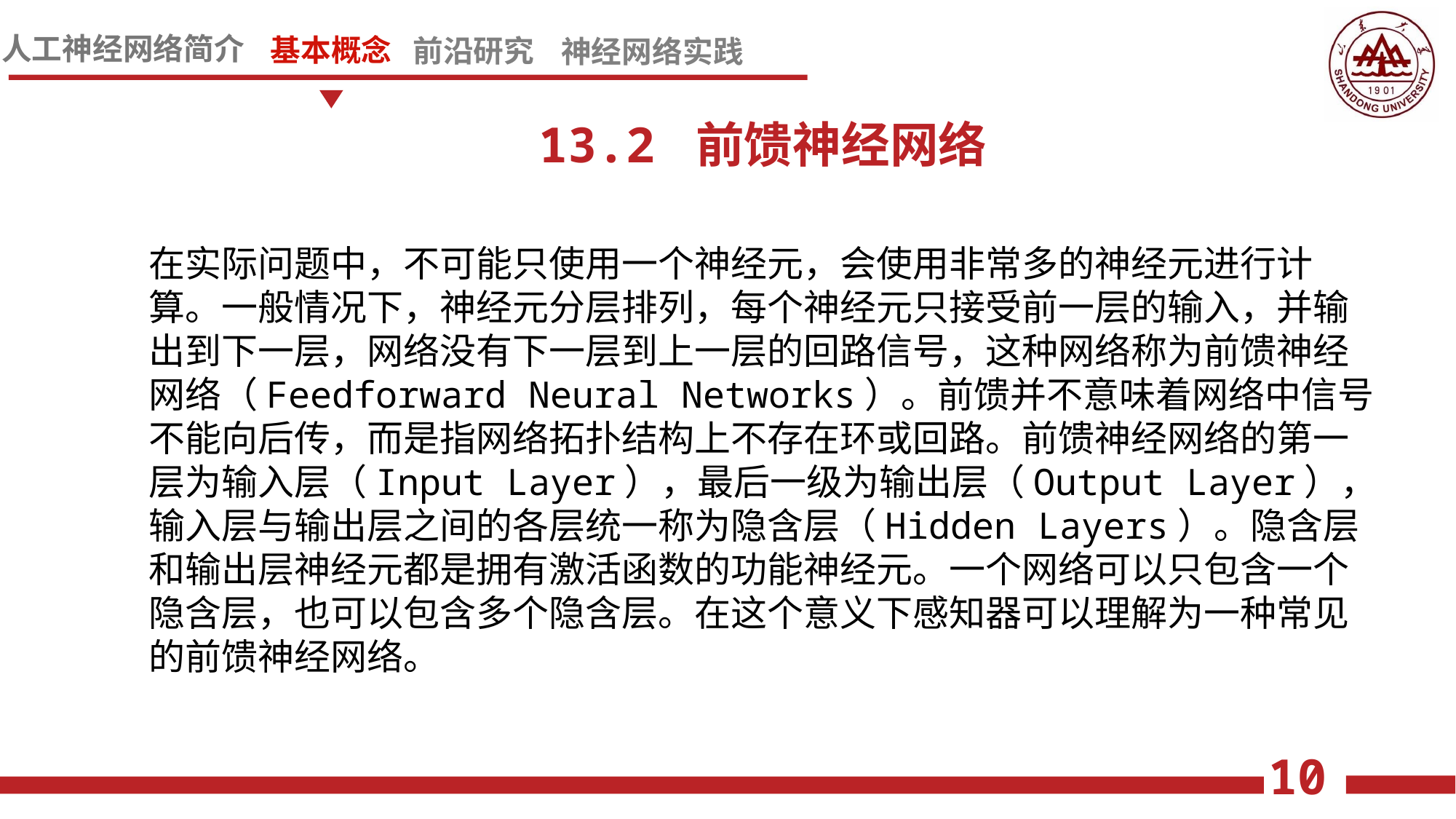

13.2 前馈神经网络
在实际问题中，不可能只使用一个神经元，会使用非常多的神经元进行计算。一般情况下，神经元分层排列，每个神经元只接受前一层的输入，并输出到下一层，网络没有下一层到上一层的回路信号，这种网络称为前馈神经网络（Feedforward Neural Networks）。前馈并不意味着网络中信号不能向后传，而是指网络拓扑结构上不存在环或回路。前馈神经网络的第一层为输入层（Input Layer），最后一级为输出层（Output Layer），输入层与输出层之间的各层统一称为隐含层（Hidden Layers）。隐含层和输出层神经元都是拥有激活函数的功能神经元。一个网络可以只包含一个隐含层，也可以包含多个隐含层。在这个意义下感知器可以理解为一种常见的前馈神经网络。